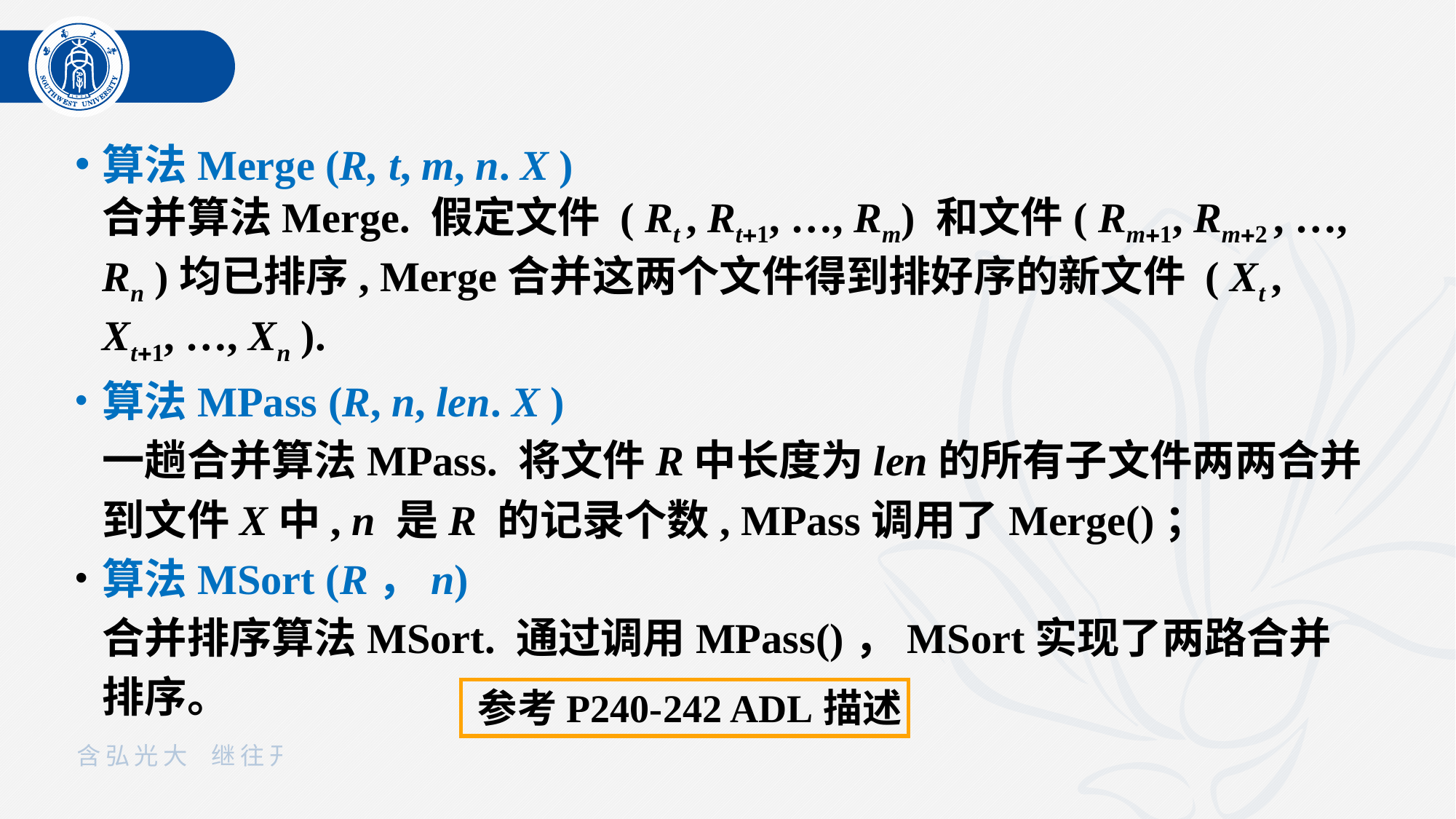

算法Merge (R, t, m, n. X )
合并算法Merge. 假定文件 ( Rt , Rt+1, …, Rm) 和文件( Rm+1, Rm+2 , …, Rn )均已排序, Merge合并这两个文件得到排好序的新文件 ( Xt , Xt+1, …, Xn ).
算法MPass (R, n, len. X )
一趟合并算法MPass. 将文件R中长度为len的所有子文件两两合并到文件X中, n 是R 的记录个数, MPass调用了Merge()；
算法MSort (R，n)
合并排序算法MSort. 通过调用MPass()，MSort实现了两路合并排序。
参考P240-242 ADL描述